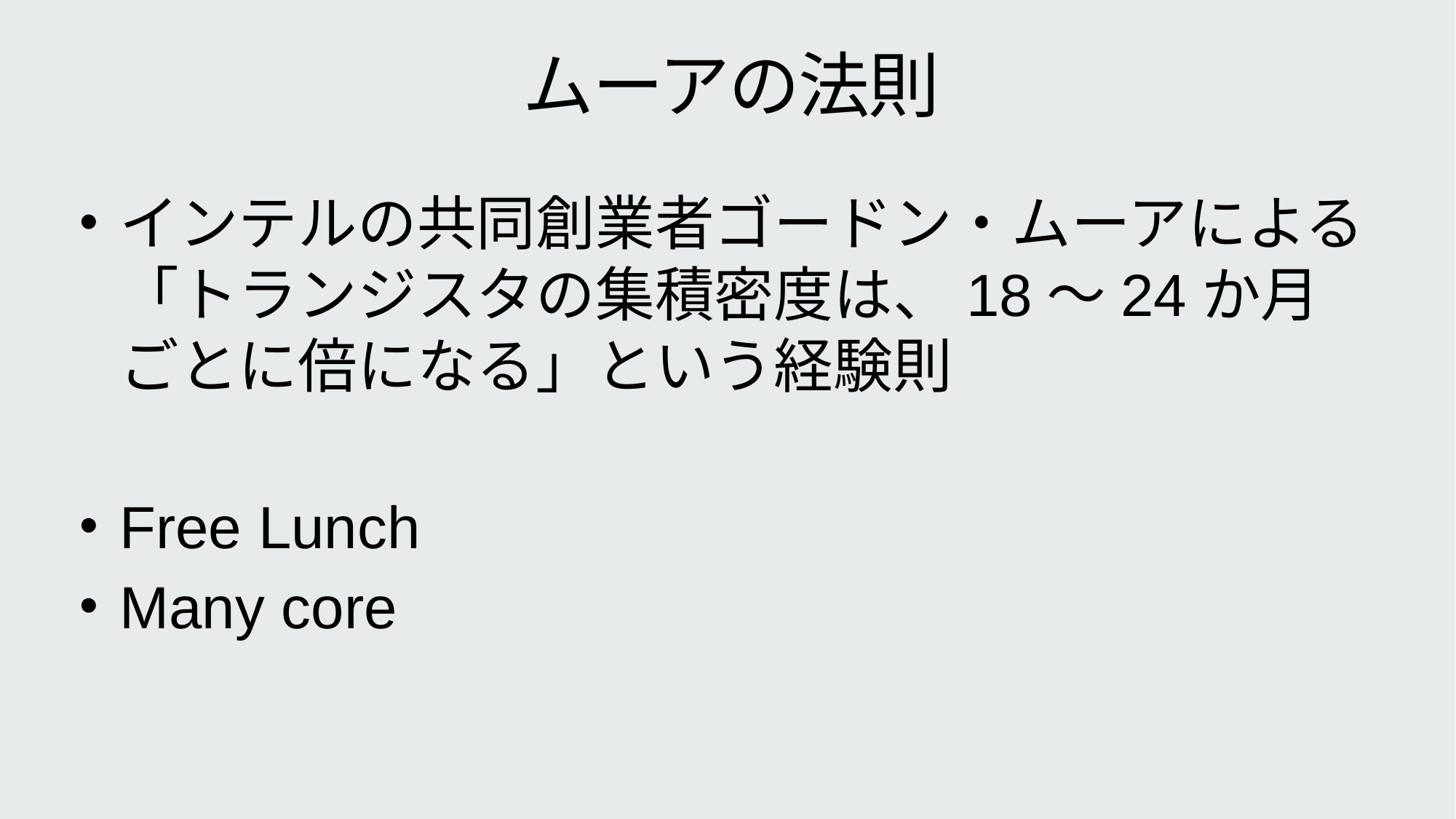

# ムーアの法則
インテルの共同創業者ゴードン・ムーアによる「トランジスタの集積密度は、18〜24か月ごとに倍になる」という経験則

Free Lunch
Many core